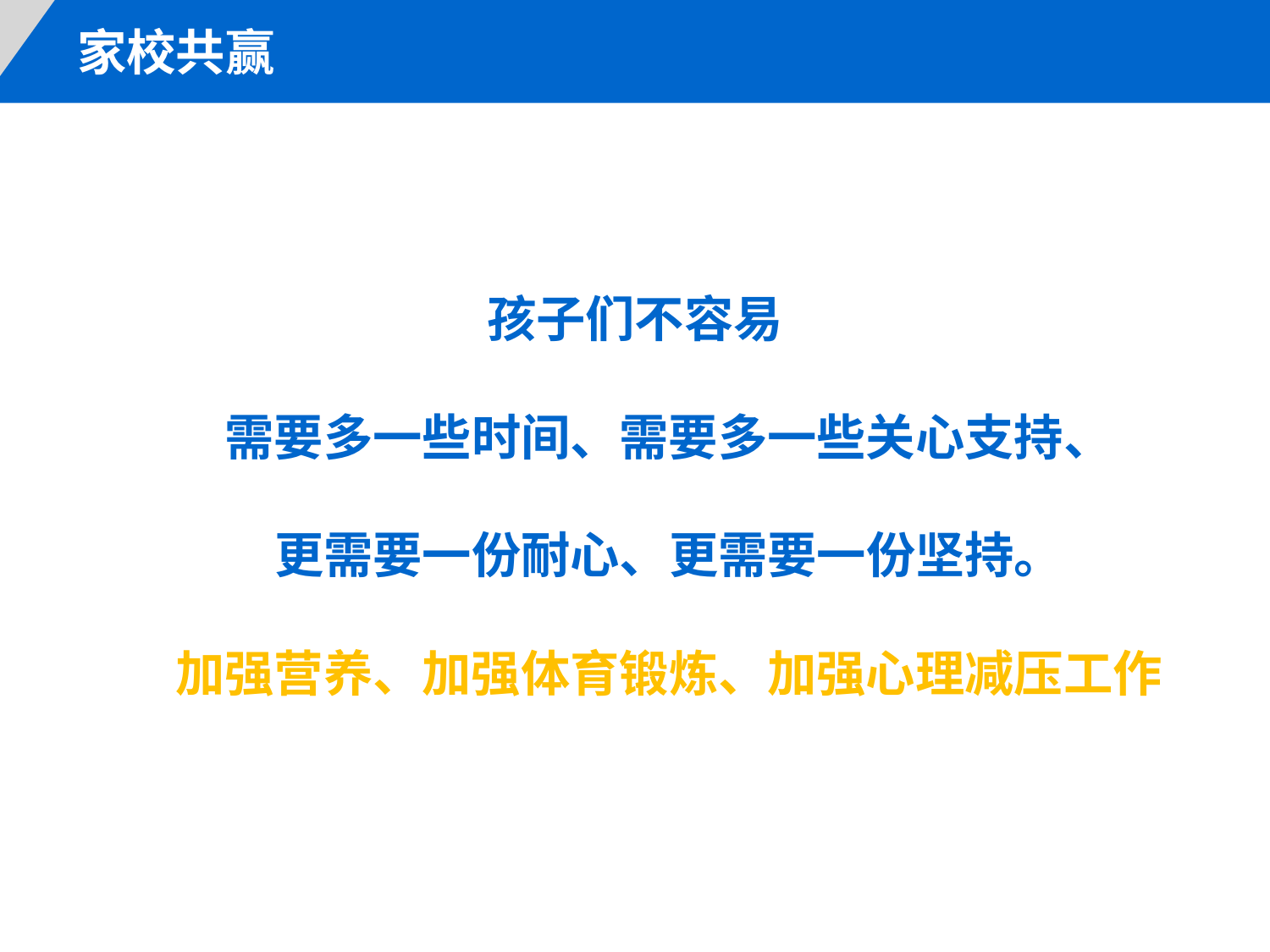

家校共赢
孩子们不容易
     需要多一些时间、需要多一些关心支持、
     更需要一份耐心、更需要一份坚持。
     加强营养、加强体育锻炼、加强心理减压工作